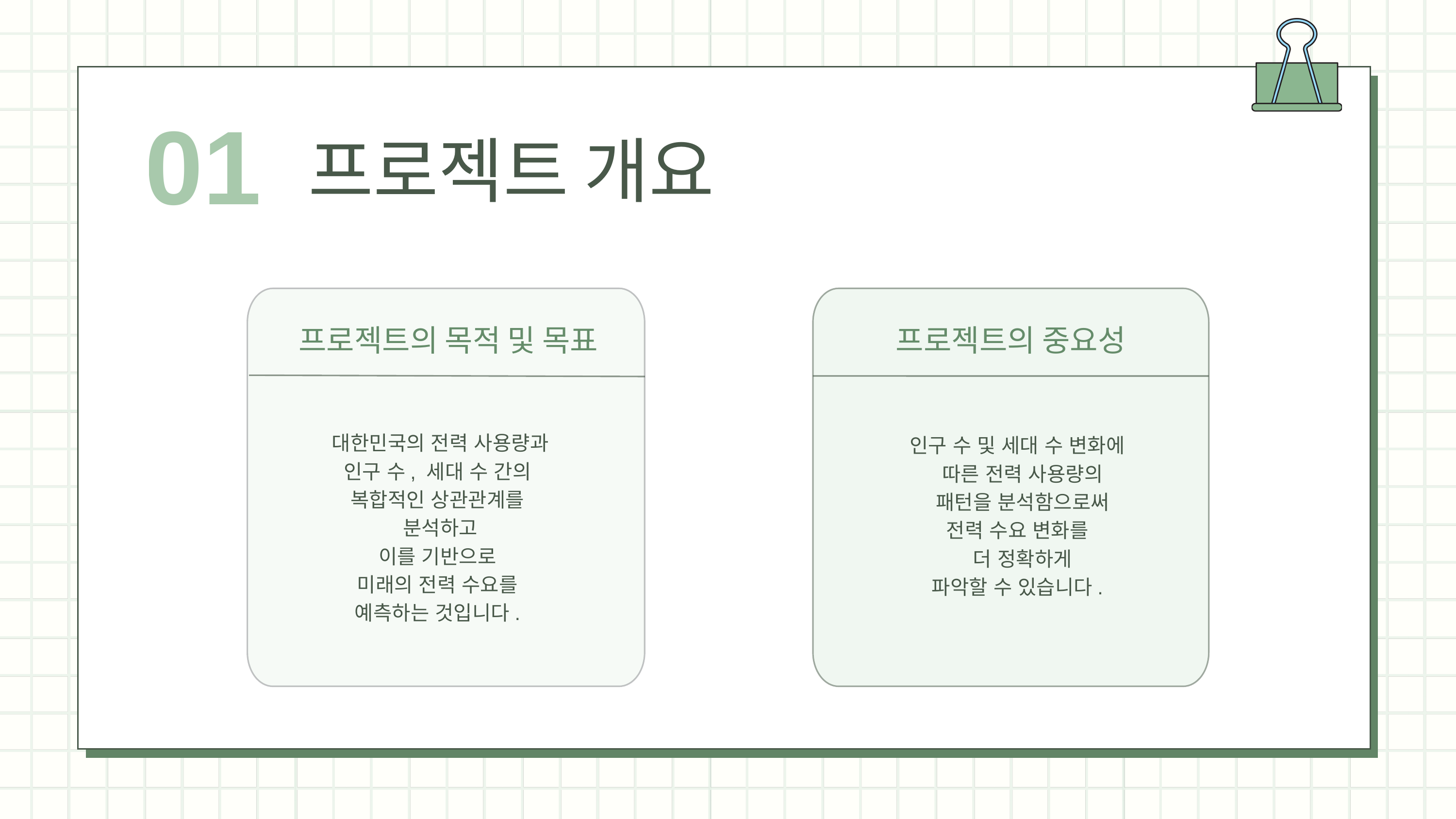

01
프로젝트 개요

프로젝트의 목적 및 목표
프로젝트의 중요성

대한민국의 전력 사용량과
인구 수, 세대 수 간의
복합적인 상관관계를
분석하고
이를 기반으로
미래의 전력 수요를
예측하는 것입니다.
인구 수 및 세대 수 변화에
 따른 전력 사용량의
 패턴을 분석함으로써
전력 수요 변화를
 더 정확하게
파악할 수 있습니다.